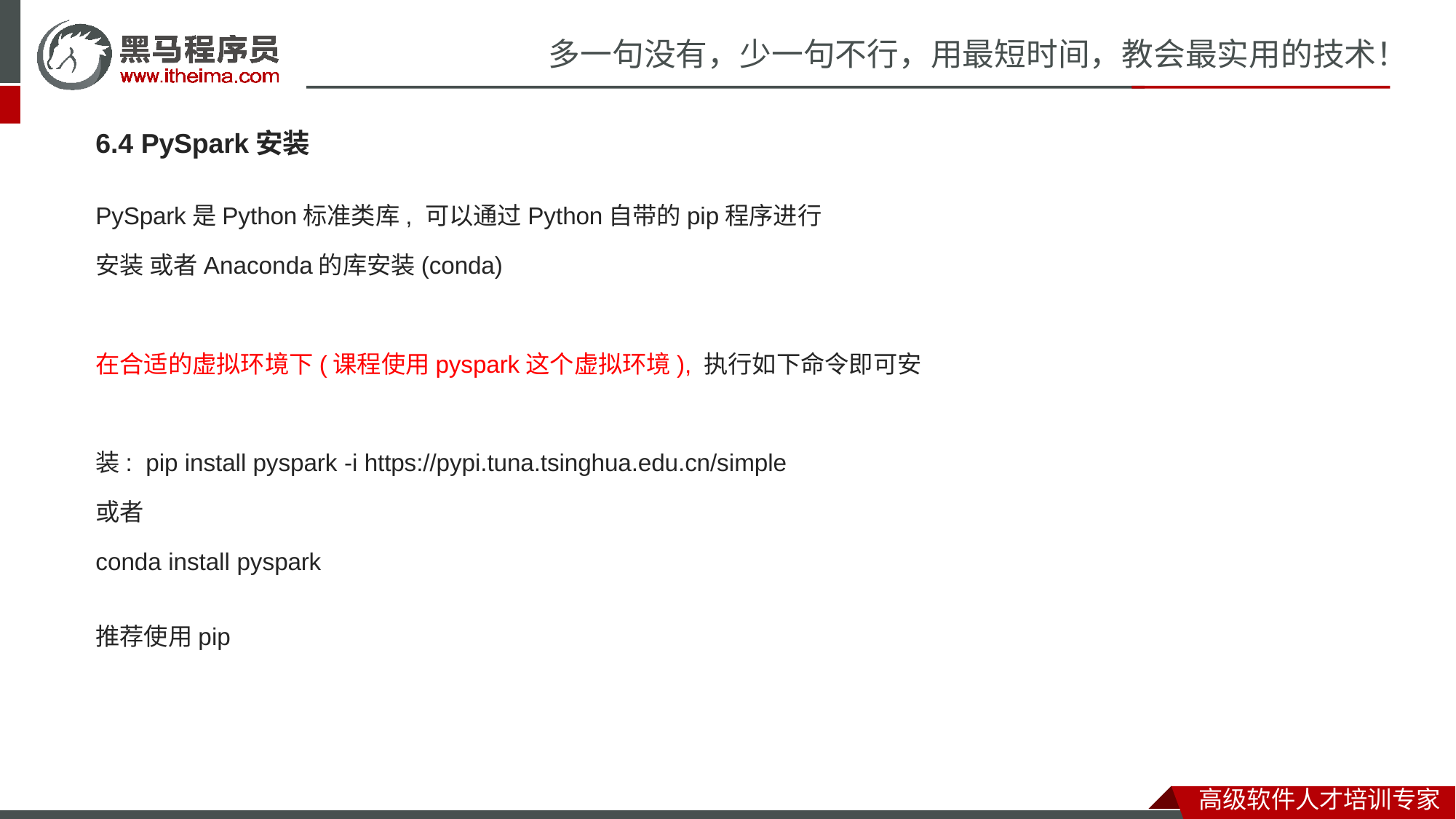

# 多一句没有，少一句不行，用最短时间，教会最实用的技术！

6.4 PySpark安装

PySpark是Python标准类库, 可以通过Python自带的pip程序进行安装 或者Anaconda的库安装(conda)
在合适的虚拟环境下(课程使用pyspark这个虚拟环境), 执行如下命令即可安装:  pip install pyspark -i https://pypi.tuna.tsinghua.edu.cn/simple
或者
conda install pyspark

推荐使用pip
高级软件人才培训专家